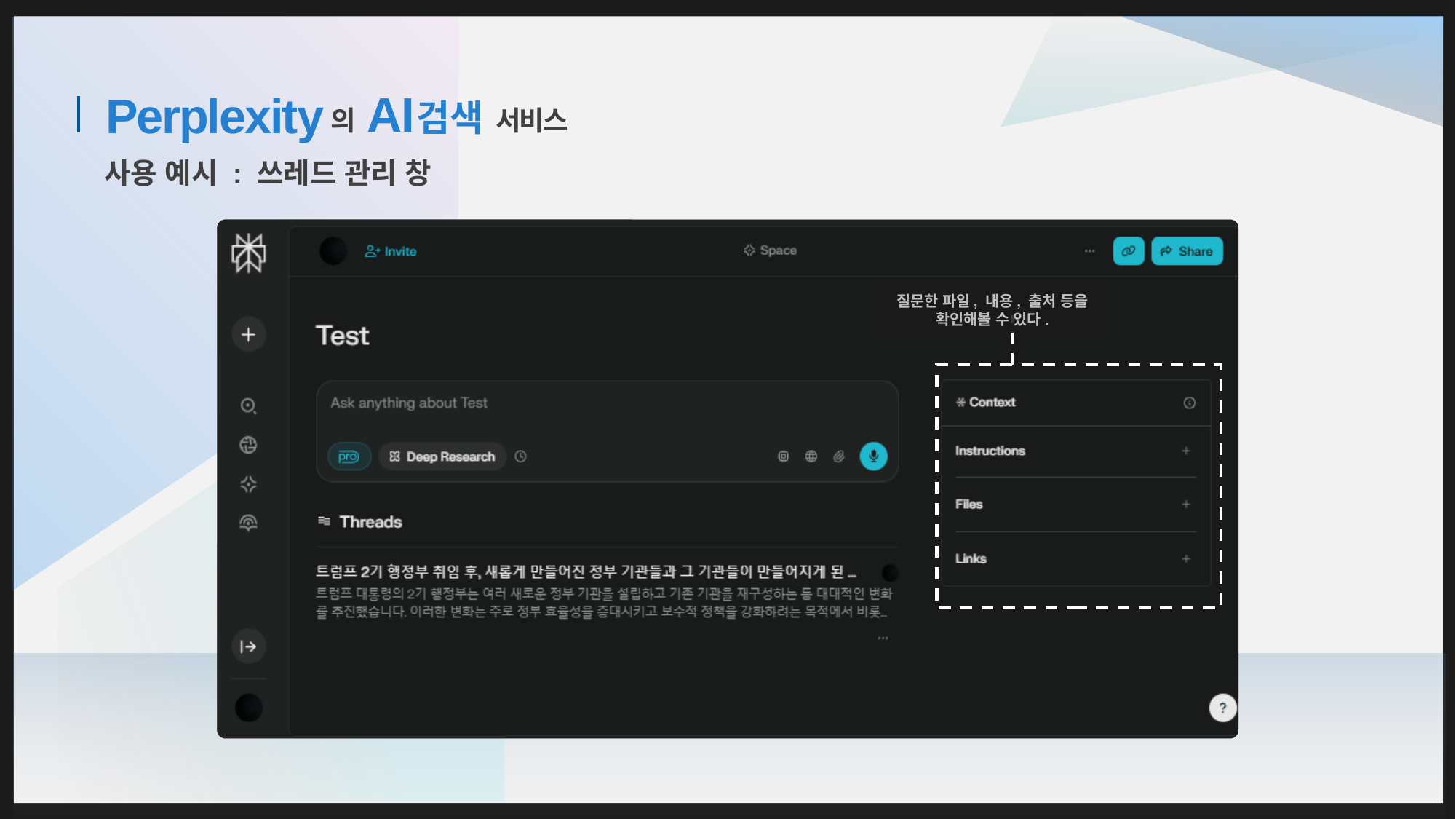

서비스
의
AI
검색
# Perplexity
사용 예시 : 쓰레드 관리 창

질문한 파일, 내용, 출처 등을 확인해볼 수 있다.